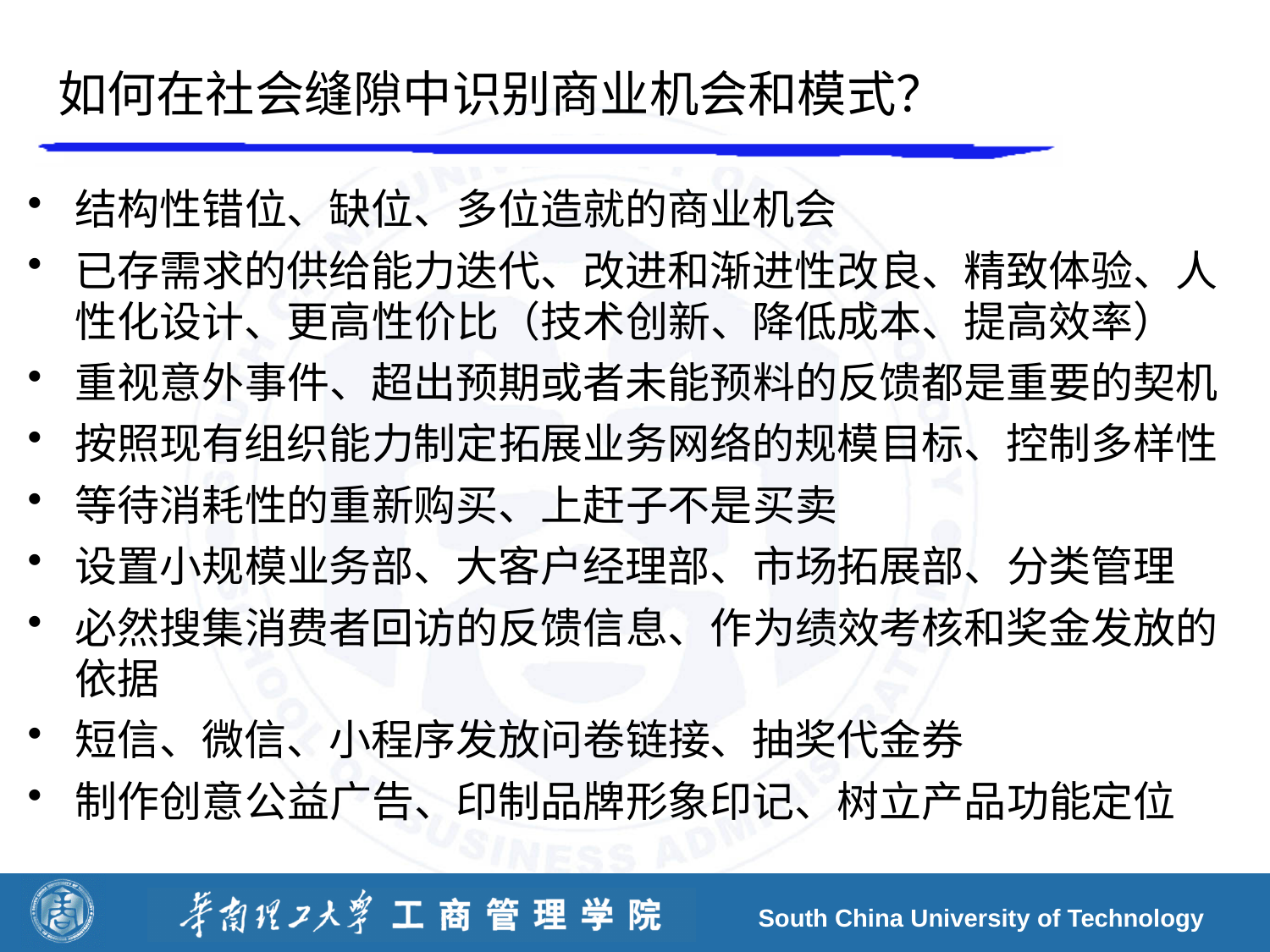

# 如何在社会缝隙中识别商业机会和模式？
结构性错位、缺位、多位造就的商业机会
已存需求的供给能力迭代、改进和渐进性改良、精致体验、人性化设计、更高性价比（技术创新、降低成本、提高效率）
重视意外事件、超出预期或者未能预料的反馈都是重要的契机
按照现有组织能力制定拓展业务网络的规模目标、控制多样性
等待消耗性的重新购买、上赶子不是买卖
设置小规模业务部、大客户经理部、市场拓展部、分类管理
必然搜集消费者回访的反馈信息、作为绩效考核和奖金发放的依据
短信、微信、小程序发放问卷链接、抽奖代金券
制作创意公益广告、印制品牌形象印记、树立产品功能定位

South China University of Technology